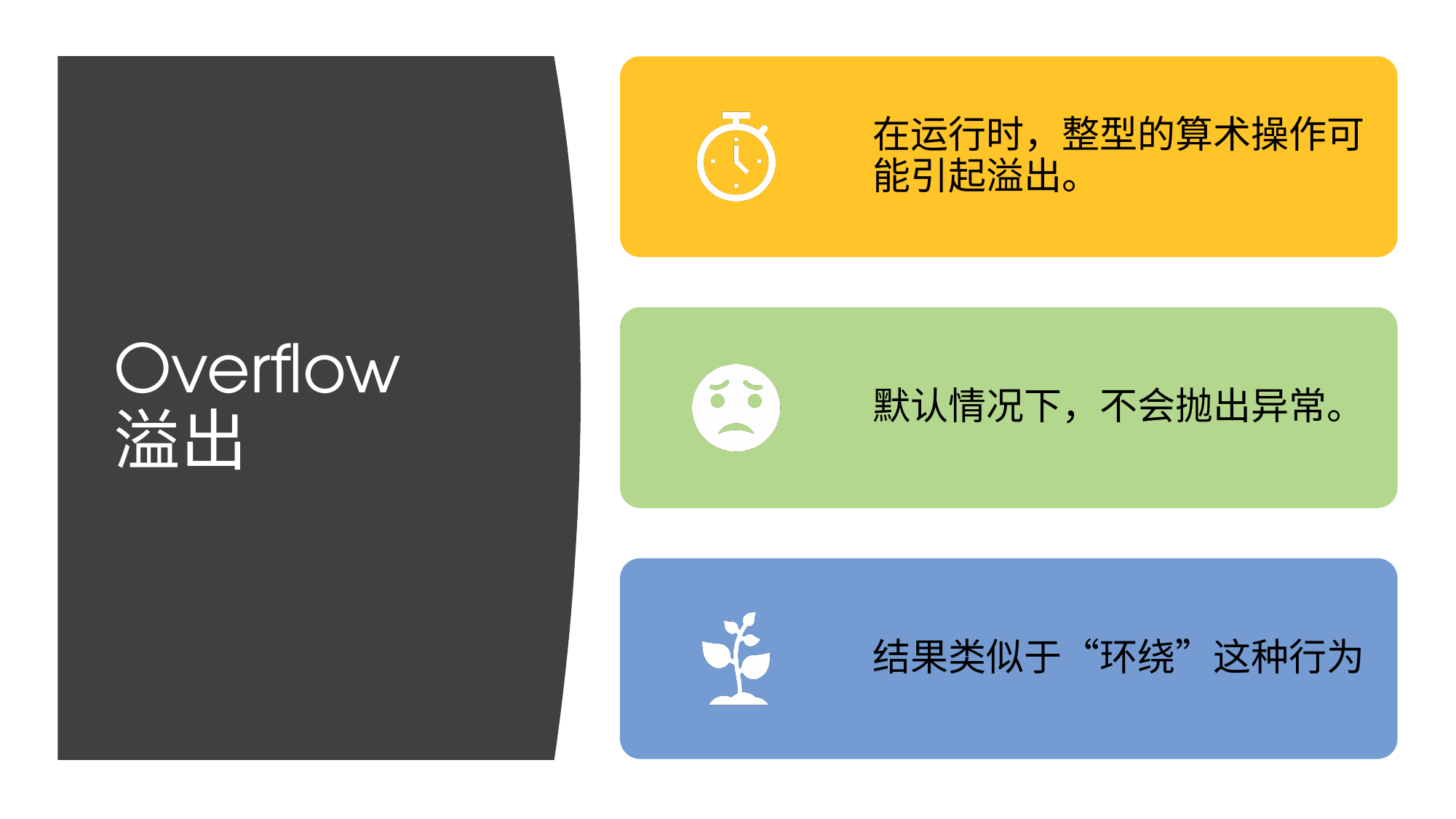

在运行时，整型的算术操作可能引起溢出。
默认情况下，不会抛出异常。
结果类似于“环绕”这种行为

# Overflow 溢出